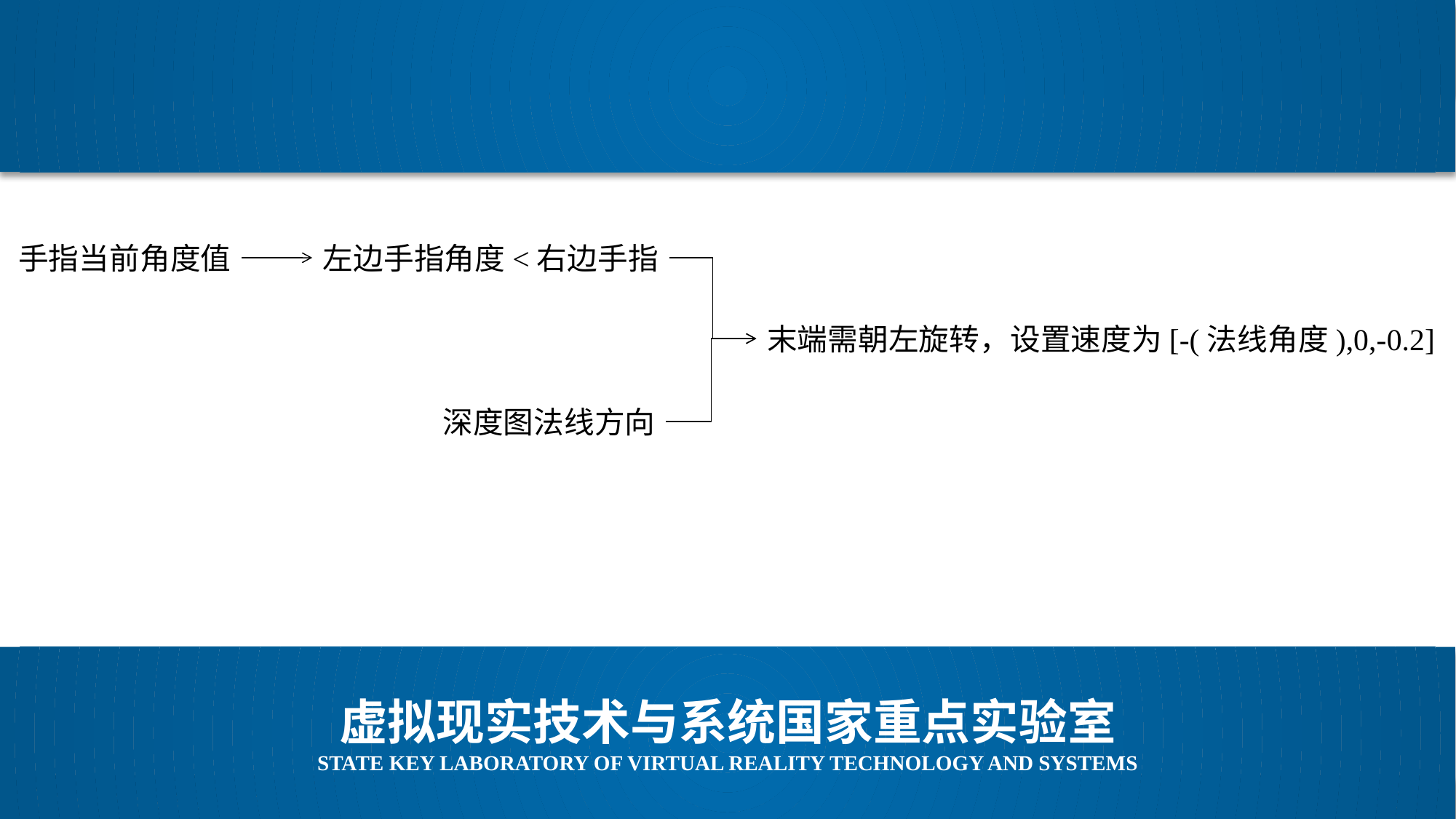

手指当前角度值
左边手指角度<右边手指
末端需朝左旋转，设置速度为[-(法线角度),0,-0.2]
深度图法线方向